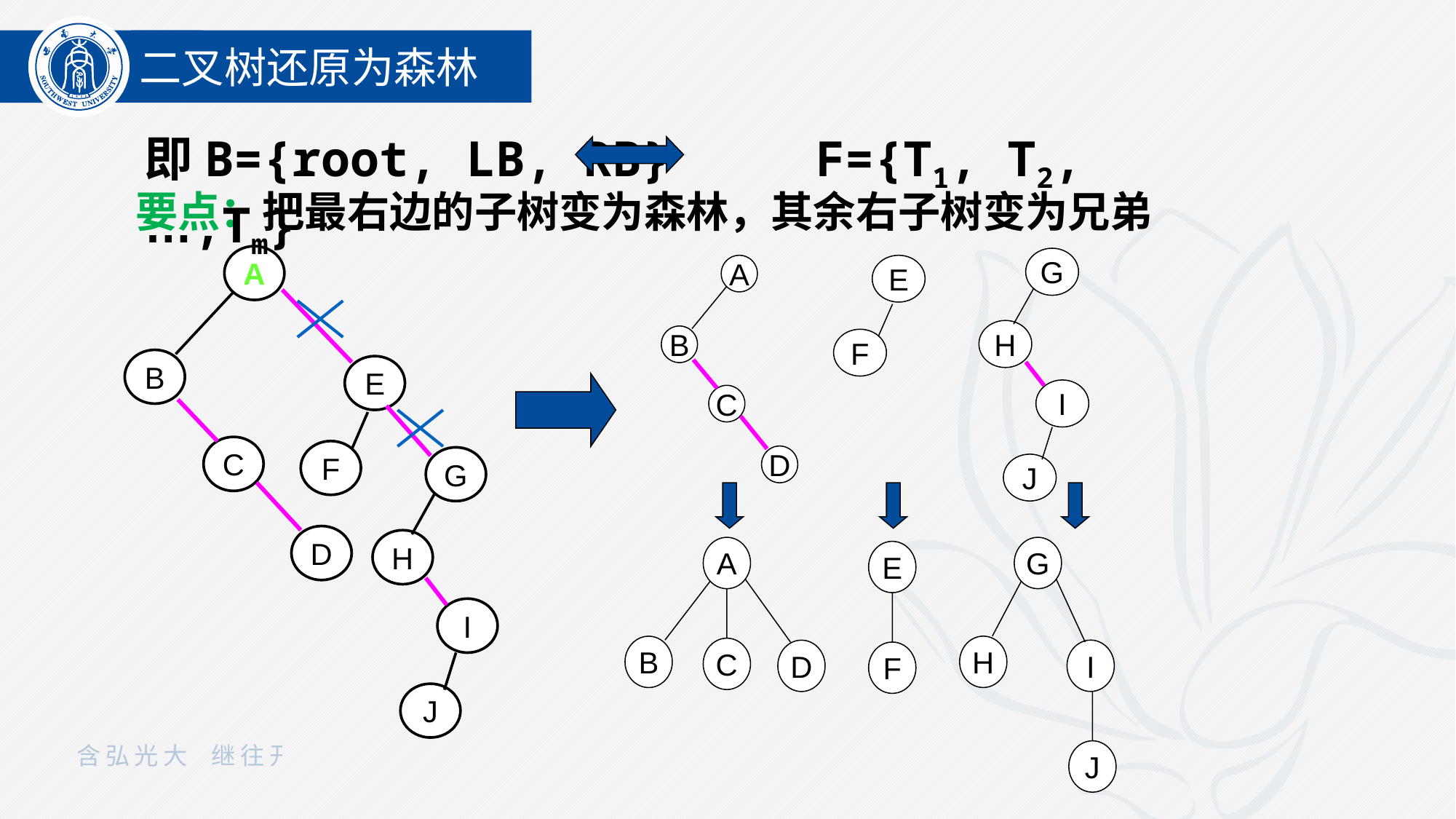

二叉树还原为森林
即B={root, LB, RB}     F={T1, T2, …,Tm}

要点：把最右边的子树变为森林，其余右子树变为兄弟
A

B
E

C
F
G

D
H

I

J
G

H

I

J
A

B

C
D
E

F

A

B
C
D
G

H
I

J
E

F